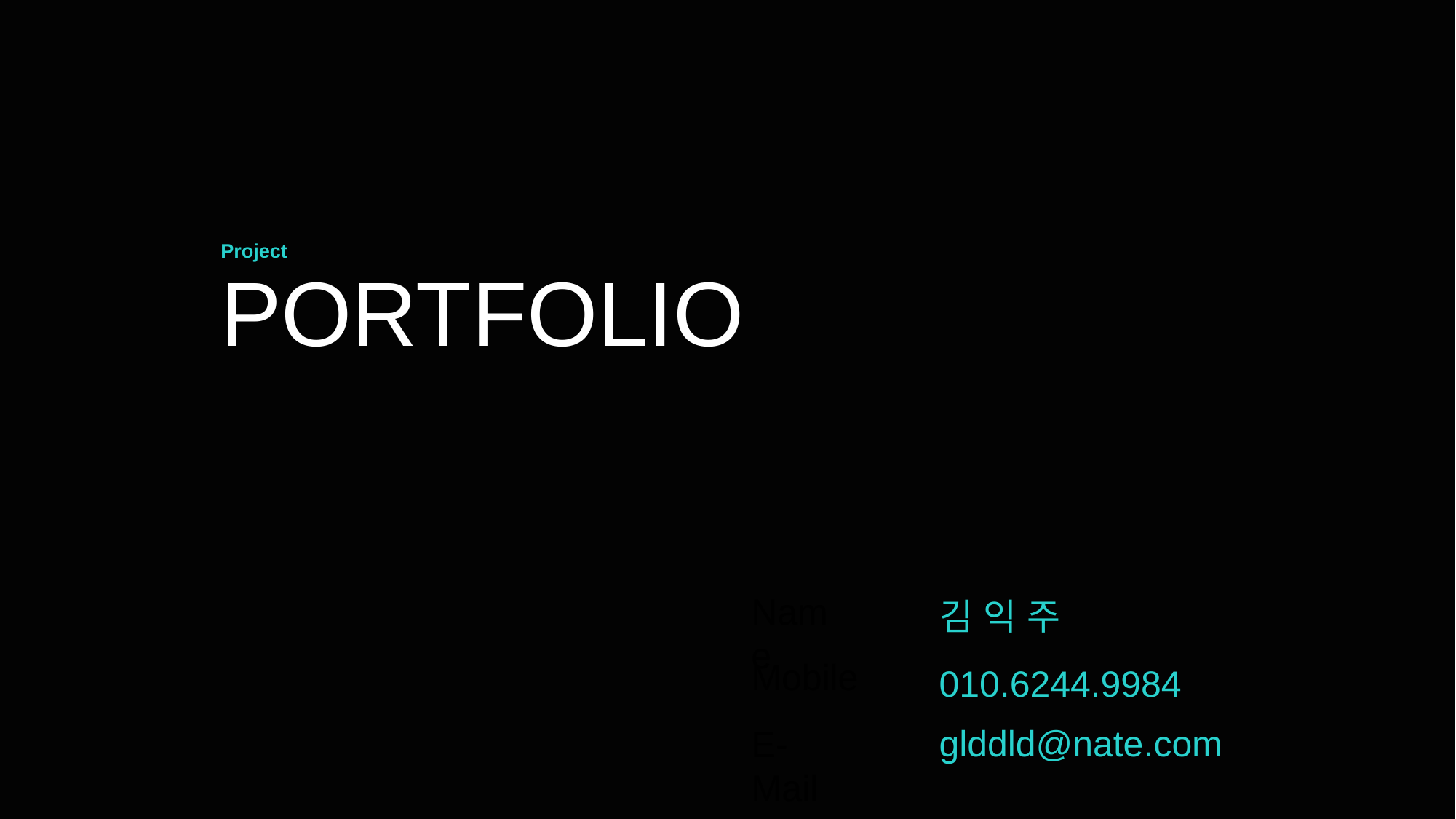

Project
# PORTFOLIO
Name
김 익 주
Mobile
010.6244.9984
glddld@nate.com
E-Mail